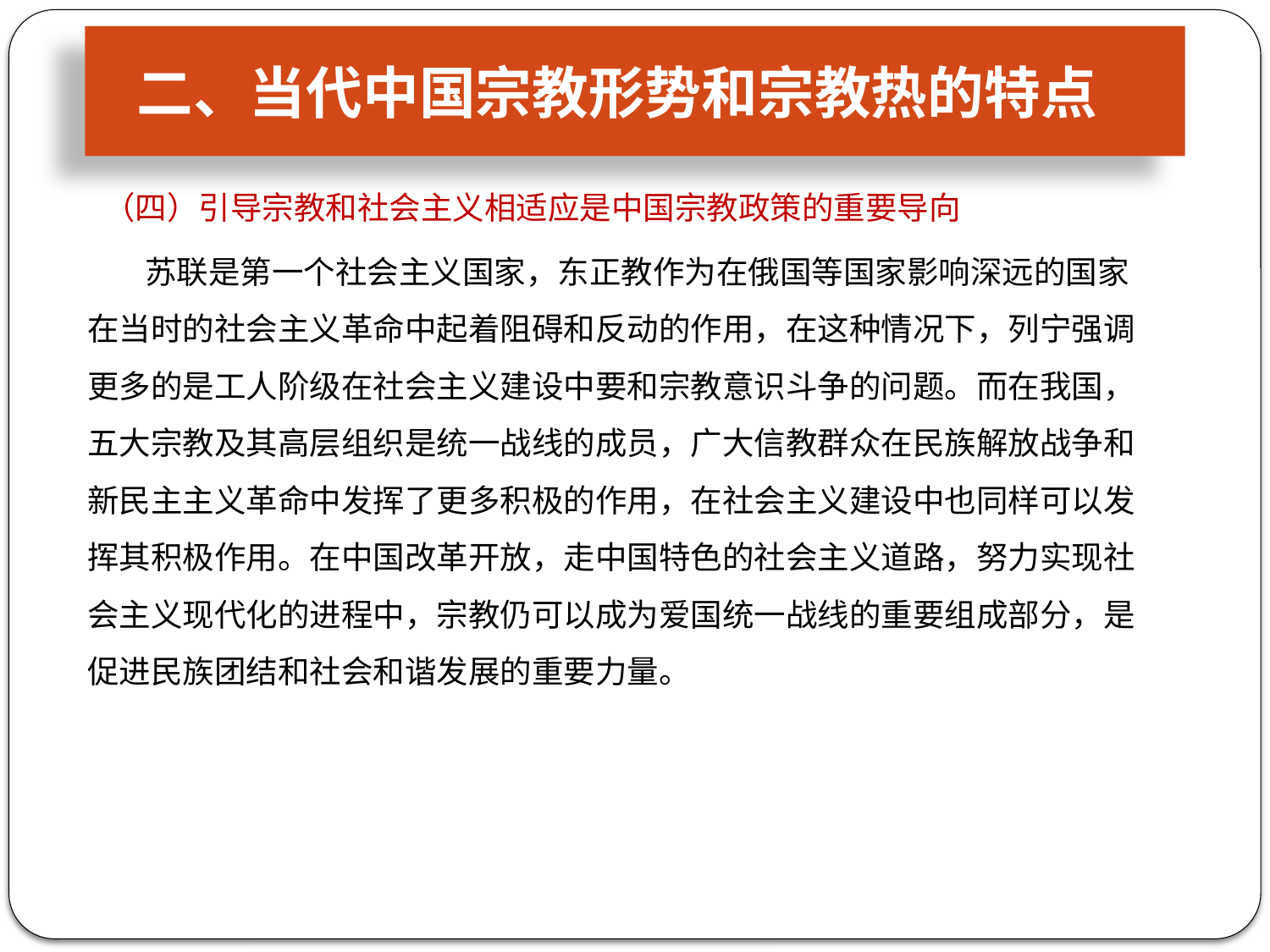

二、当代中国宗教形势和宗教热的特点
 （四）引导宗教和社会主义相适应是中国宗教政策的重要导向
        苏联是第一个社会主义国家，东正教作为在俄国等国家影响深远的国家在当时的社会主义革命中起着阻碍和反动的作用，在这种情况下，列宁强调更多的是工人阶级在社会主义建设中要和宗教意识斗争的问题。而在我国，五大宗教及其高层组织是统一战线的成员，广大信教群众在民族解放战争和新民主主义革命中发挥了更多积极的作用，在社会主义建设中也同样可以发挥其积极作用。在中国改革开放，走中国特色的社会主义道路，努力实现社会主义现代化的进程中，宗教仍可以成为爱国统一战线的重要组成部分，是促进民族团结和社会和谐发展的重要力量。